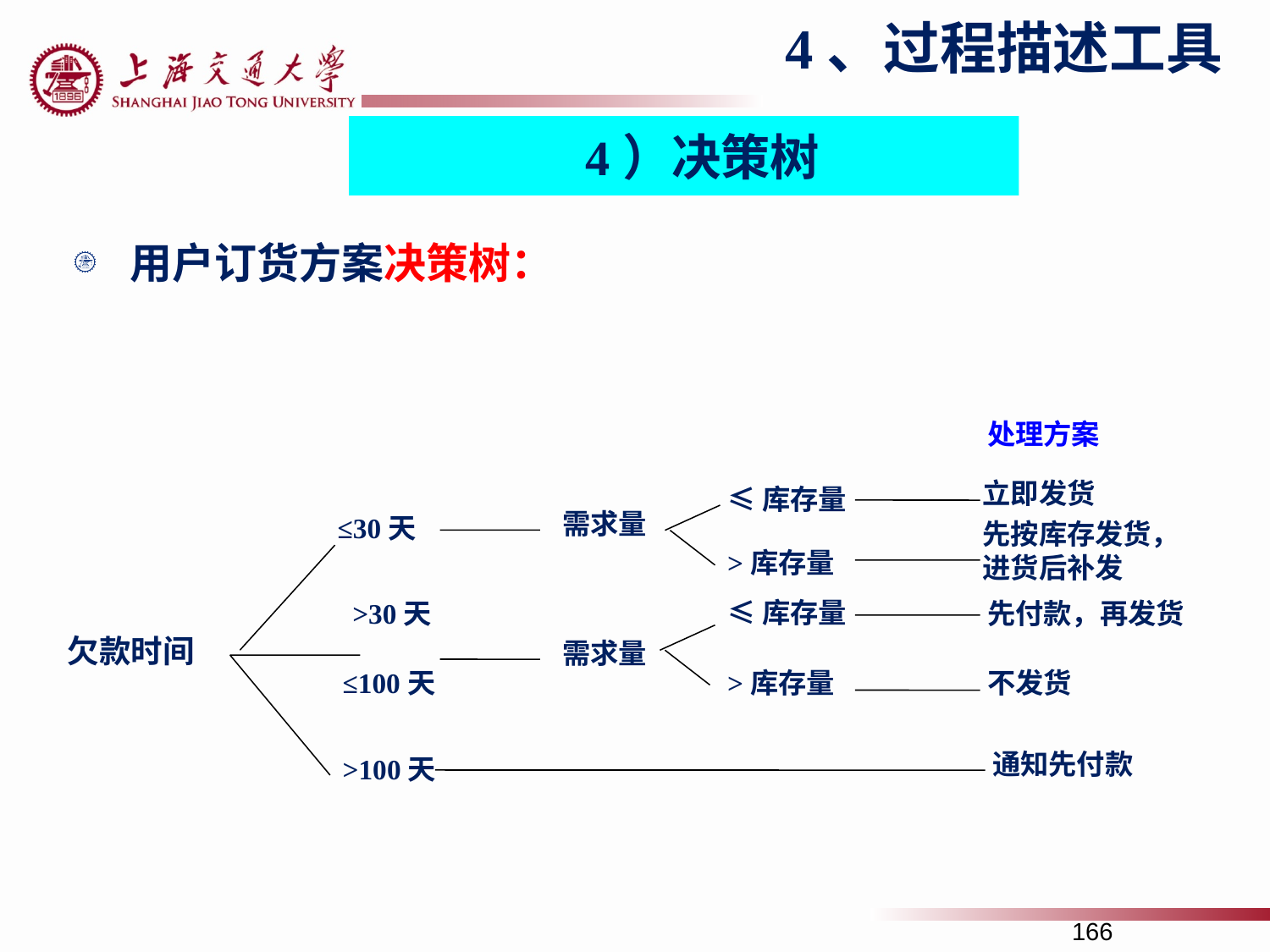

4、过程描述工具
4）决策树
用户订货方案决策树：
处理方案
立即发货
≤库存量
需求量

≤30天

先按库存发货，进货后补发

>库存量

≤库存量
>30天
先付款，再发货

欠款时间

需求量

≤100天

>库存量
不发货

通知先付款
>100天

166